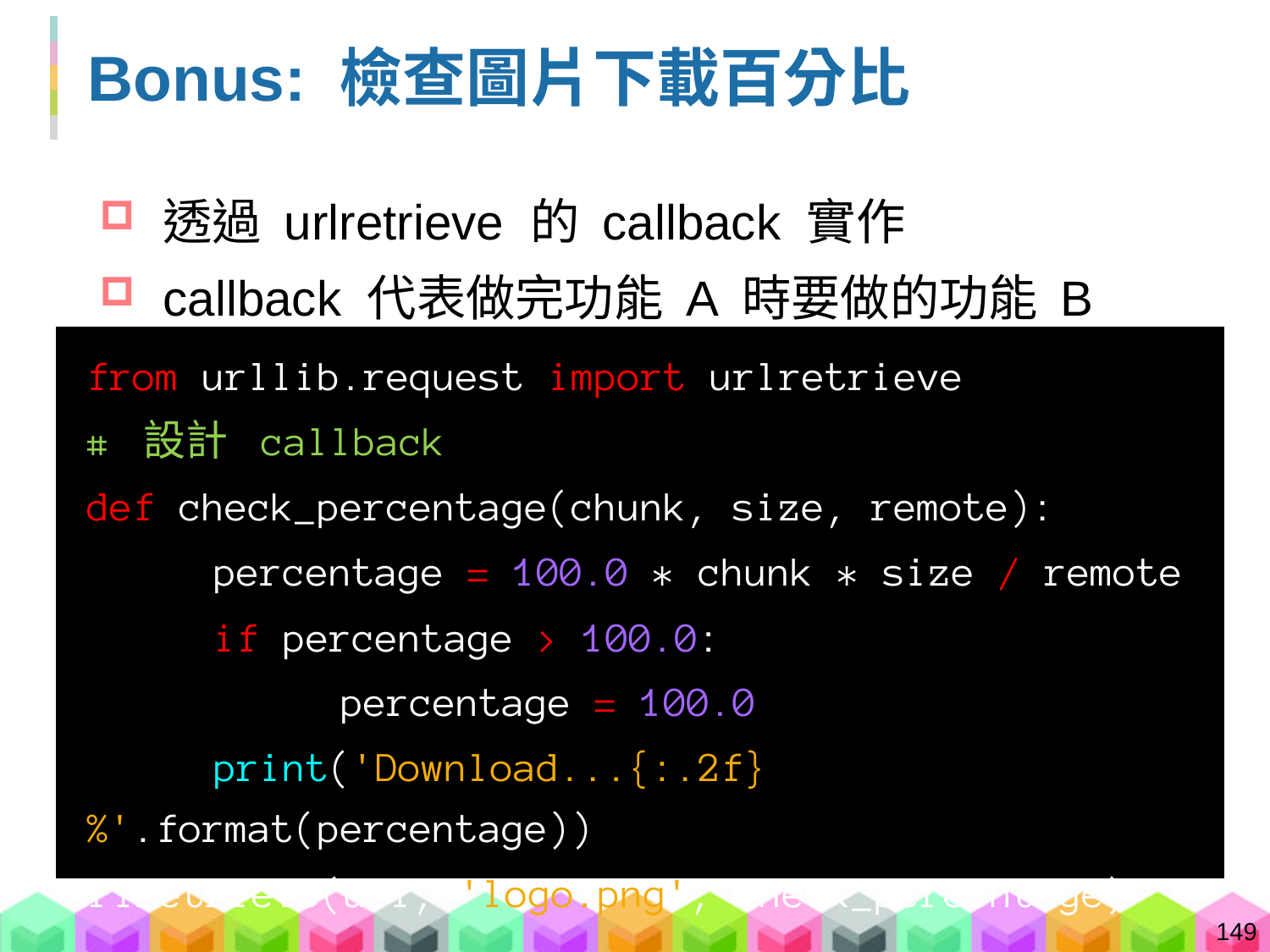

# Bonus: 檢查圖片下載百分比
透過 urlretrieve 的 callback 實作
callback 代表做完功能 A 時要做的功能 B
from urllib.request import urlretrieve
# 設計 callback
def check_percentage(chunk, size, remote):
	percentage = 100.0 * chunk * size / remote
	if percentage > 100.0:
		percentage = 100.0
	print('Download...{:.2f}%'.format(percentage))
urlretrieve(url, 'logo.png', check_percentage)
149